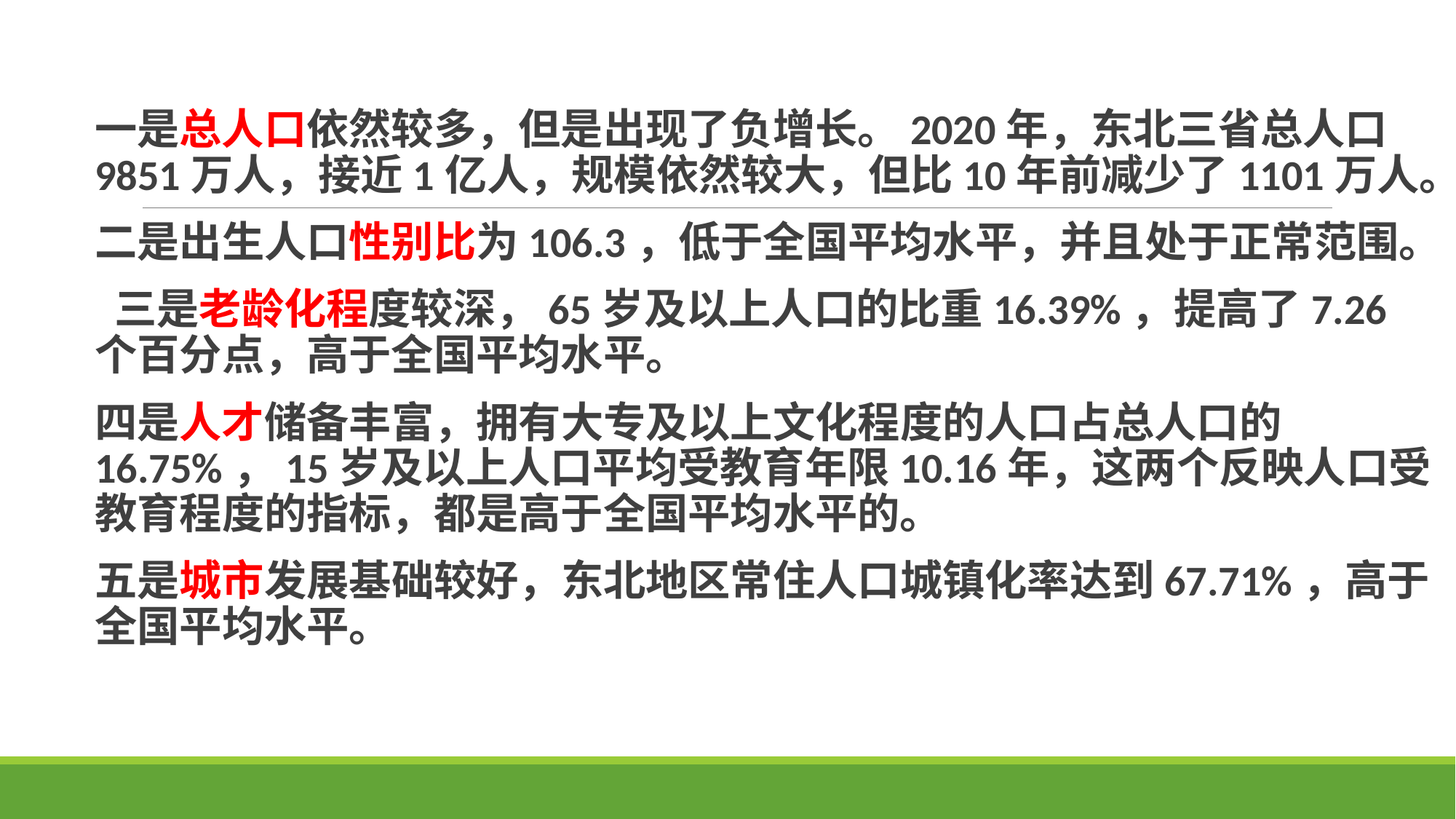

一是总人口依然较多，但是出现了负增长。2020年，东北三省总人口9851万人，接近1亿人，规模依然较大，但比10年前减少了1101万人。
二是出生人口性别比为106.3，低于全国平均水平，并且处于正常范围。
 三是老龄化程度较深，65岁及以上人口的比重16.39%，提高了7.26个百分点，高于全国平均水平。
四是人才储备丰富，拥有大专及以上文化程度的人口占总人口的16.75%，15岁及以上人口平均受教育年限10.16年，这两个反映人口受教育程度的指标，都是高于全国平均水平的。
五是城市发展基础较好，东北地区常住人口城镇化率达到67.71%，高于全国平均水平。